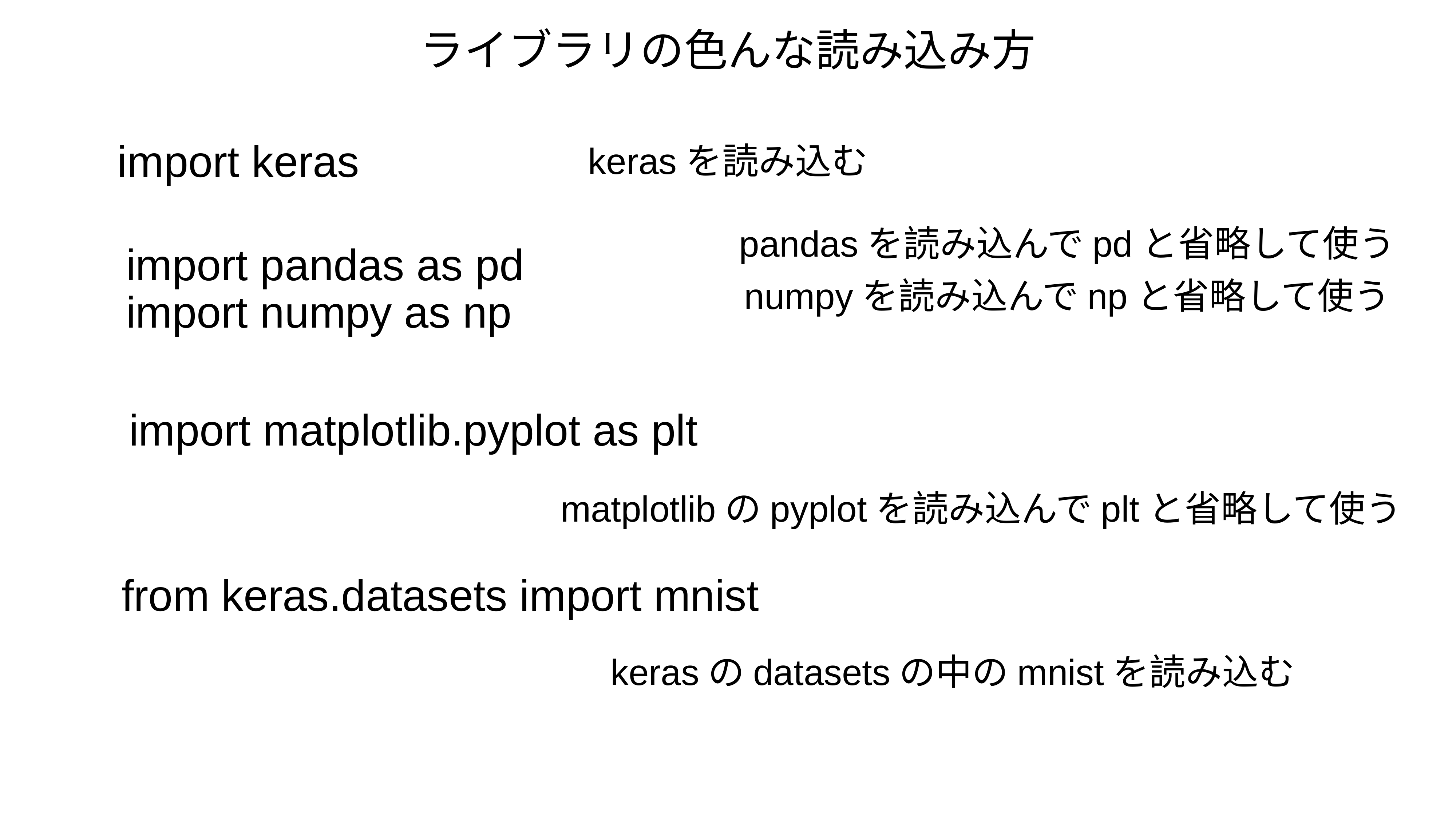

ライブラリの色んな読み込み方
import keras
kerasを読み込む
pandasを読み込んでpdと省略して使う
import pandas as pd
import numpy as np
numpyを読み込んでnpと省略して使う
import matplotlib.pyplot as plt
matplotlibのpyplotを読み込んでpltと省略して使う
from keras.datasets import mnist
kerasのdatasetsの中のmnistを読み込む